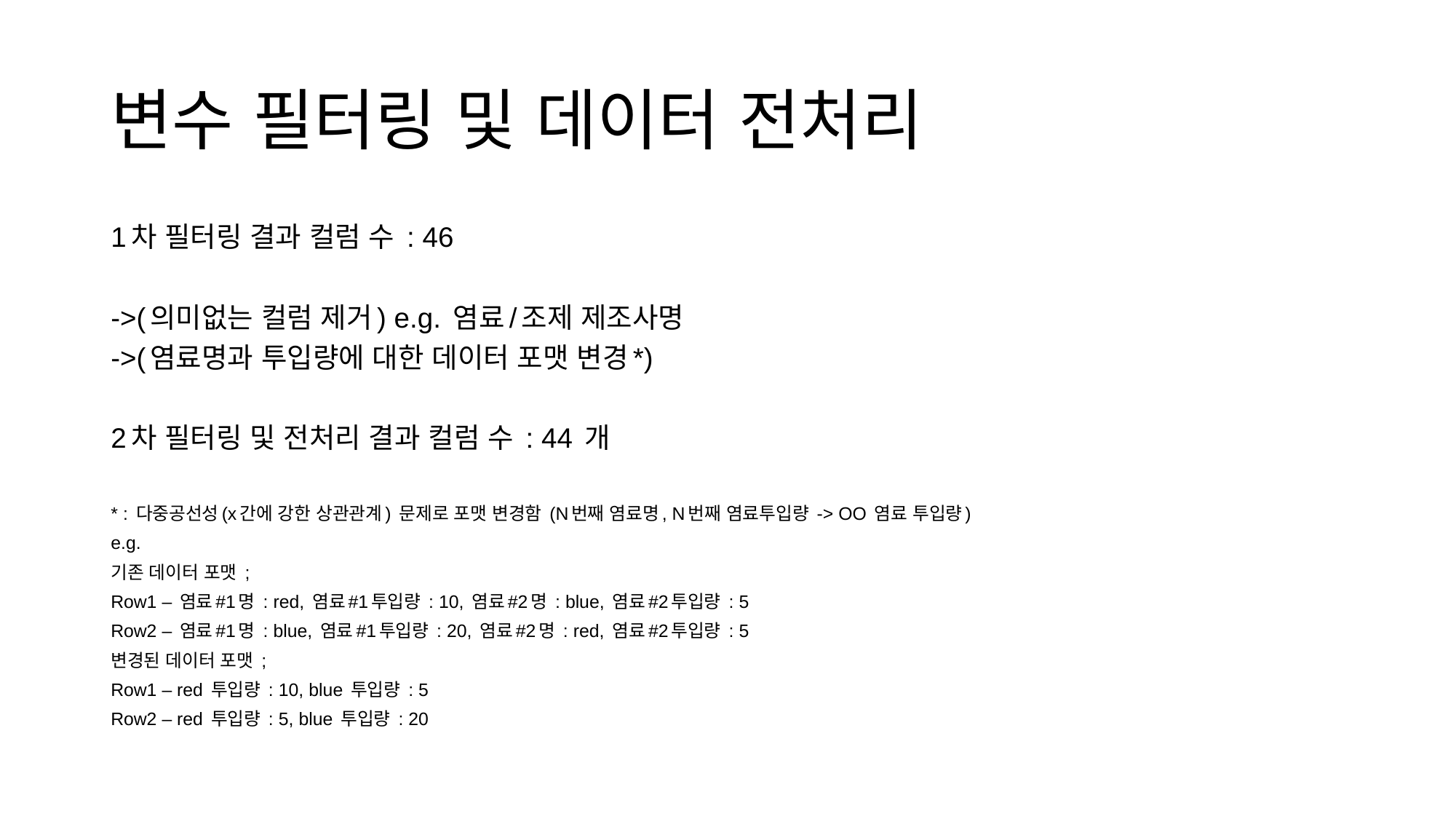

# 변수 필터링 및 데이터 전처리
1차 필터링 결과 컬럼 수 : 46

->(의미없는 컬럼 제거) e.g. 염료/조제 제조사명
->(염료명과 투입량에 대한 데이터 포맷 변경*)

2차 필터링 및 전처리 결과 컬럼 수 : 44 개

* : 다중공선성(x간에 강한 상관관계) 문제로 포맷 변경함 (N번째 염료명, N번째 염료투입량 -> OO 염료 투입량)
e.g.
기존 데이터 포맷 ;
Row1 – 염료#1명 : red, 염료#1투입량 : 10, 염료#2명 : blue, 염료#2투입량 : 5
Row2 – 염료#1명 : blue, 염료#1투입량 : 20, 염료#2명 : red, 염료#2투입량 : 5
변경된 데이터 포맷 ;
Row1 – red 투입량 : 10, blue 투입량 : 5
Row2 – red 투입량 : 5, blue 투입량 : 20